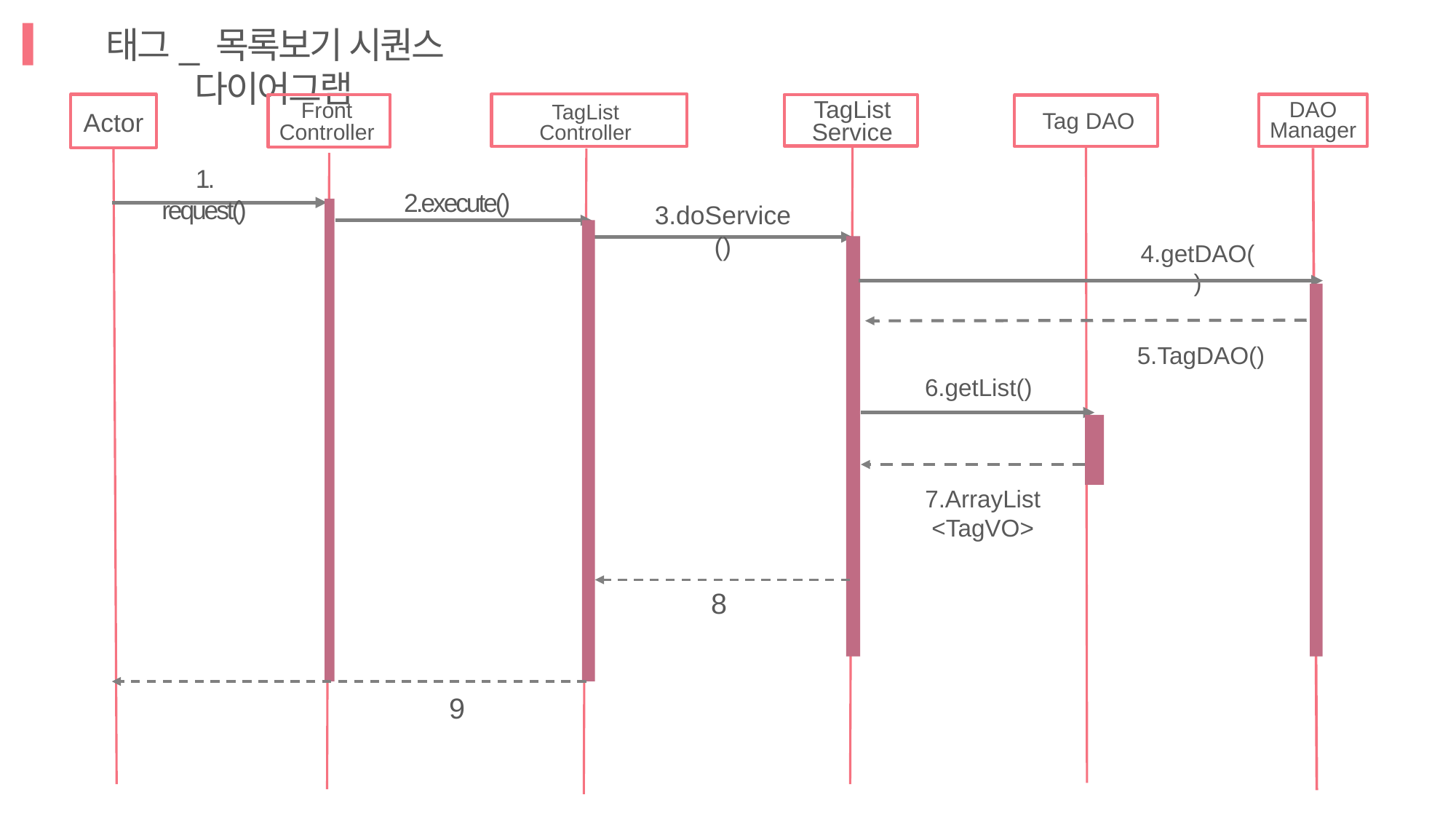

태그_ 목록보기 시퀀스 다이어그램

TagList
Controller
TagList
Service

Actor

DAO
Manager

Front
Controller

Tag DAO
1. request()
2.execute()
3.doService()

4.getDAO()

5.TagDAO()
6.getList()

7.ArrayList
<TagVO>
8
9